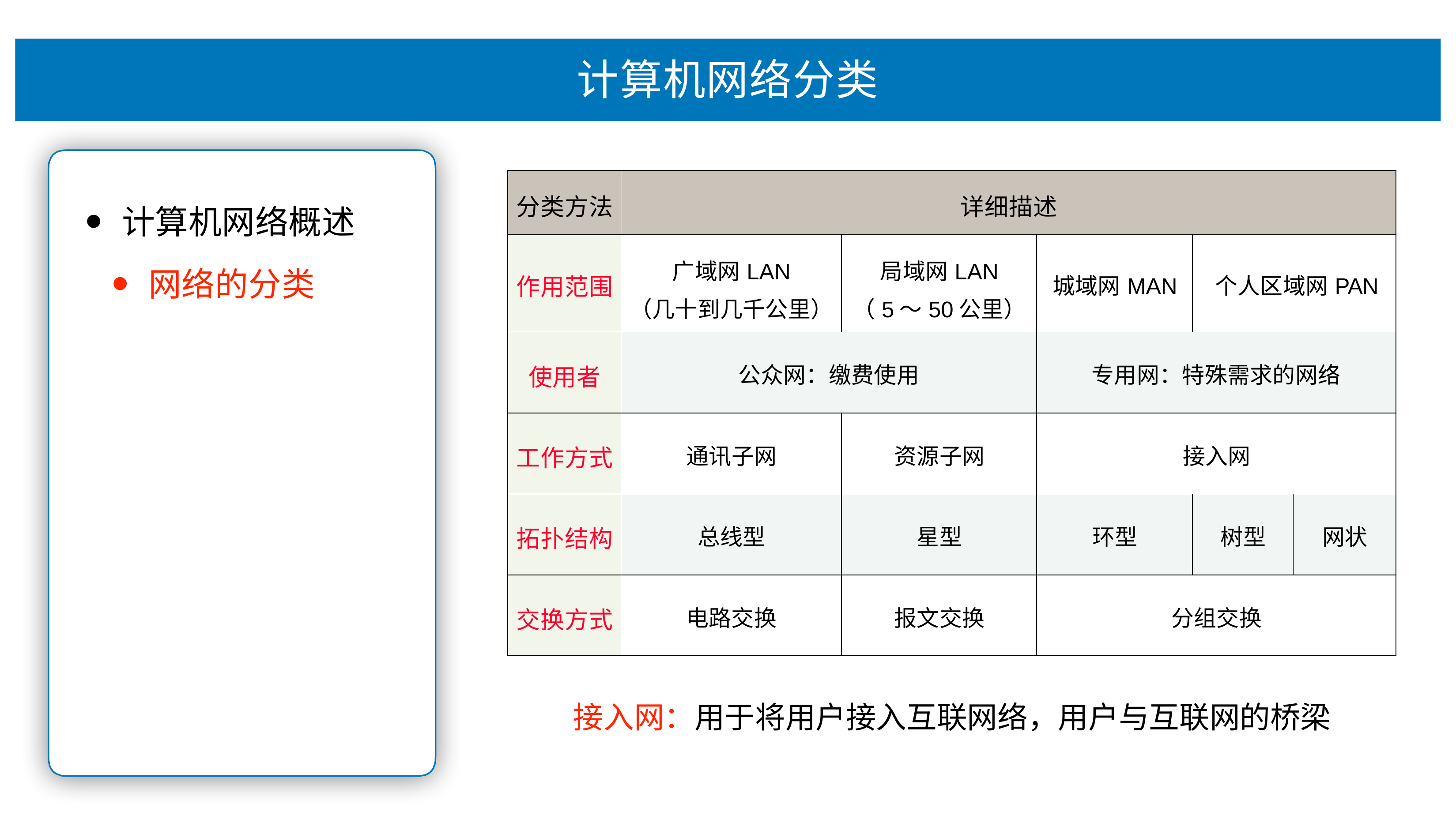

# 计算机⽹络分类

| 分类⽅法 | 详细描述 |  |  |  |  |
| --- | --- | --- | --- | --- | --- |
| 作⽤范围 | ⼴域⽹LAN （⼏⼗到⼏千公⾥） | 局域⽹LAN （5〜50公⾥） | 城域⽹MAN | 个⼈区域⽹PAN |  |
| 使⽤者 | 公众⽹：缴费使⽤ |  | 专⽤⽹：特殊需求的⽹络 |  |  |
| ⼯作⽅式 | 通讯⼦⽹ | 资源⼦⽹ | 接⼊⽹ |  |  |
| 拓扑结构 | 总线型 | 星型 | 环型 | 树型 | ⽹状 |
| 交换⽅式 | 电路交换 | 报⽂交换 | 分组交换 |  |  |
计算机⽹络概述
⽹络的分类
接⼊⽹：⽤于将⽤户接⼊互联⽹络，⽤户与互联⽹的桥梁